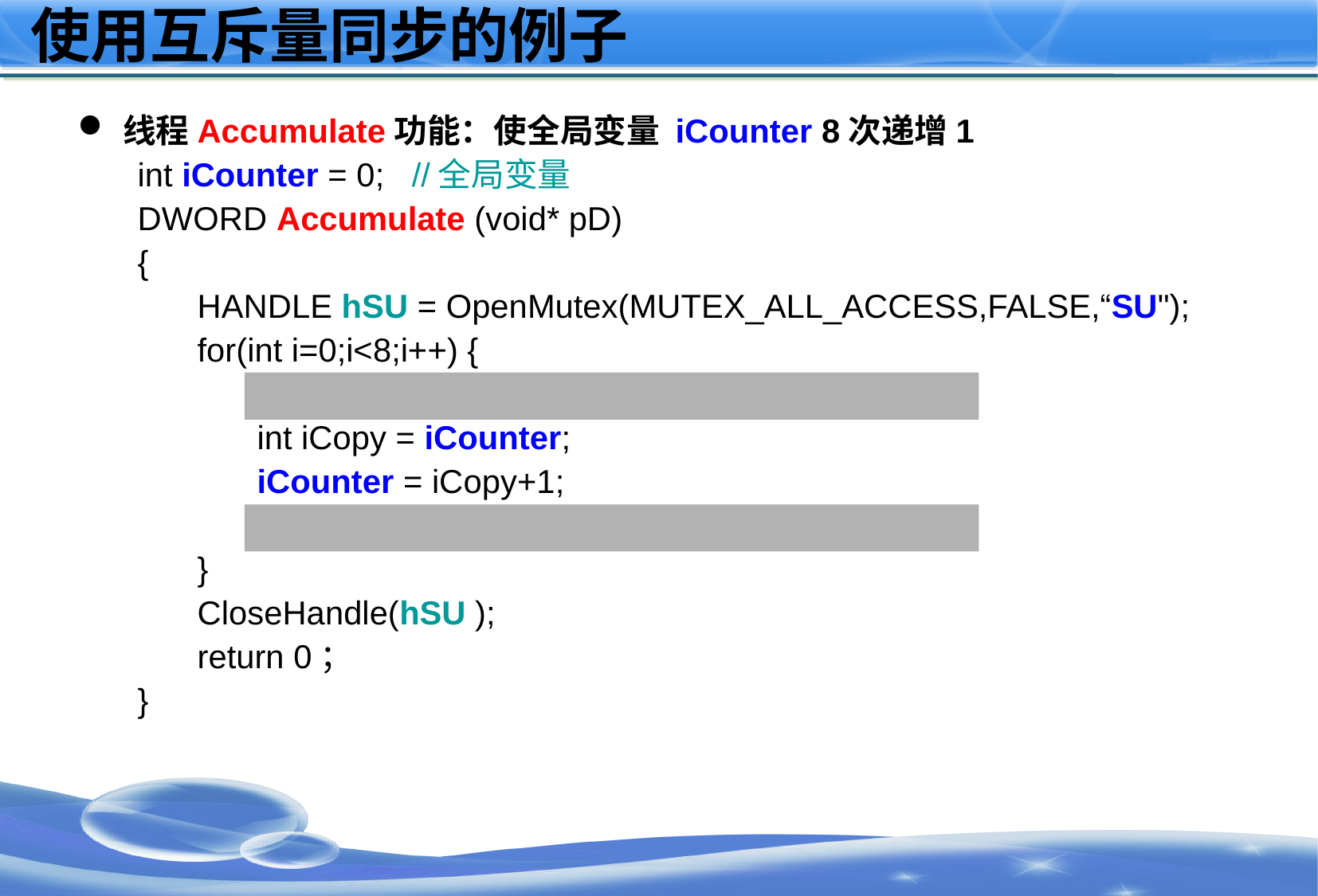

# 使用互斥量同步的例子
线程Accumulate功能：使全局变量 iCounter 8次递增1
int iCounter = 0;   //全局变量
DWORD Accumulate (void* pD)
{
HANDLE hSU = OpenMutex(MUTEX_ALL_ACCESS,FALSE,“SU");
for(int i=0;i<8;i++) {
WaitForSingleObject (hSU , INFINITE);
int iCopy = iCounter;
iCounter = iCopy+1;
ReleaseMutex (hSU );
}
CloseHandle(hSU );
return 0；
}